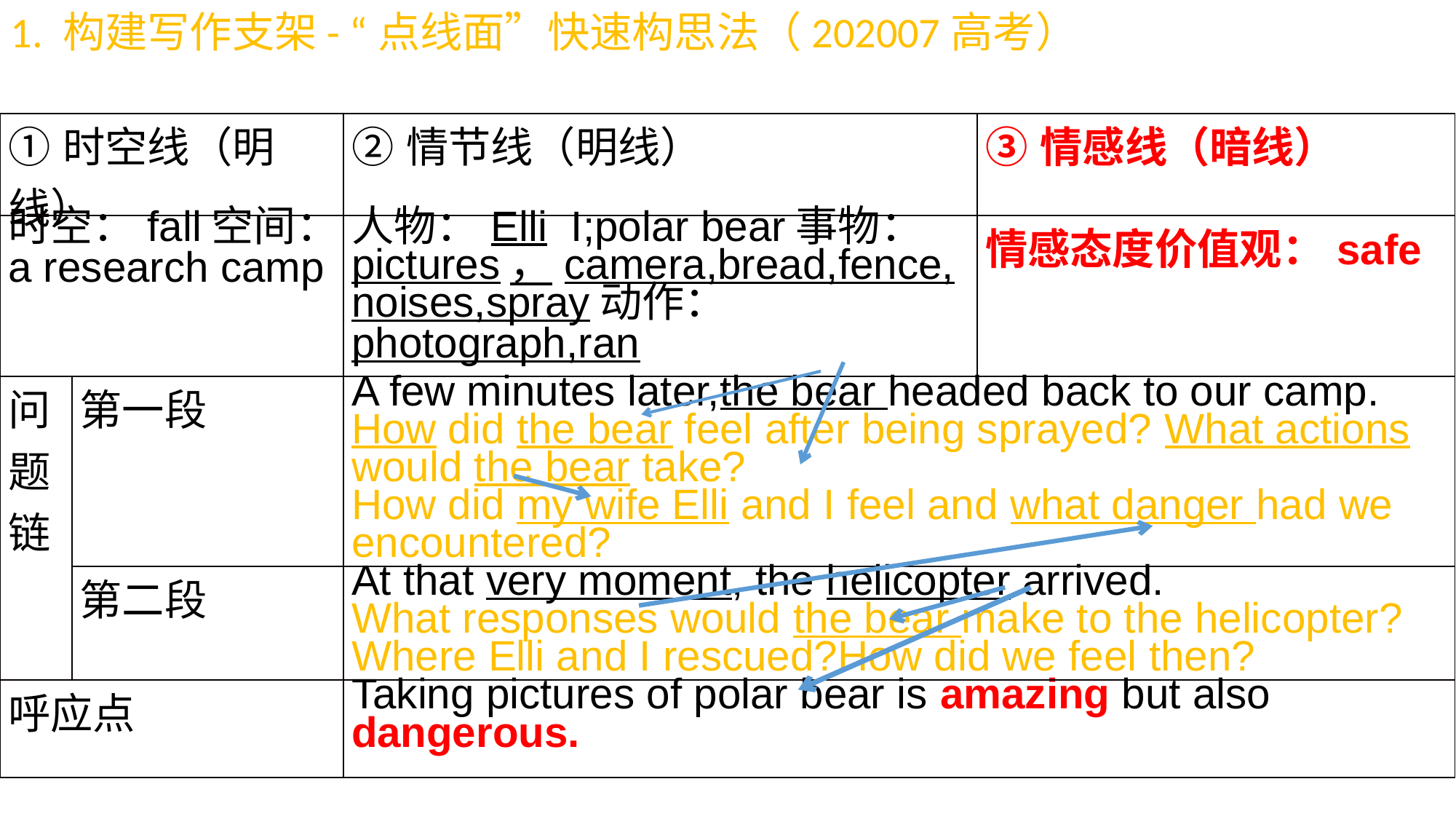

1. 构建写作支架- “点线面”快速构思法（202007高考）
| ①时空线（明线） |  | ②情节线（明线） | ③情感线（暗线） |
| --- | --- | --- | --- |
| 时空：fall空间：a research camp |  | 人物：Elli I;polar bear事物：pictures，camera,bread,fence,noises,spray动作：photograph,ran | 情感态度价值观：safe |
| 问题链 | 第一段 | A few minutes later,the bear headed back to our camp. How did the bear feel after being sprayed? What actions would the bear take? How did my wife Elli and I feel and what danger had we encountered? |  |
|  | 第二段 | At that very moment, the helicopter arrived. What responses would the bear make to the helicopter? Where Elli and I rescued?How did we feel then? |  |
| 呼应点 |  | Taking pictures of polar bear is amazing but also dangerous. |  |